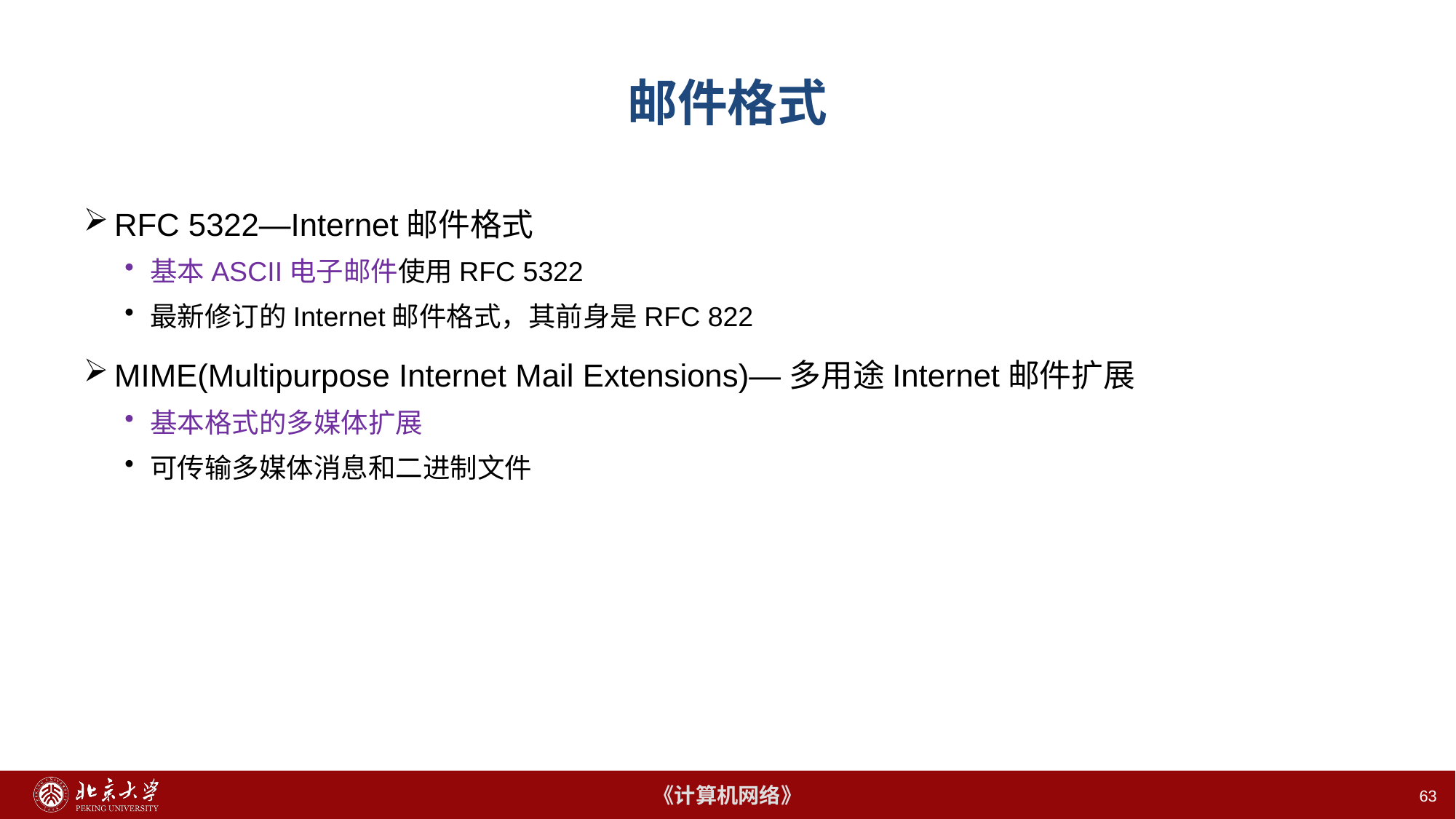

63
# 邮件格式
RFC 5322—Internet邮件格式
基本ASCII电子邮件使用RFC 5322
最新修订的Internet邮件格式，其前身是RFC 822
MIME(Multipurpose Internet Mail Extensions)—多用途Internet邮件扩展
基本格式的多媒体扩展
可传输多媒体消息和二进制文件